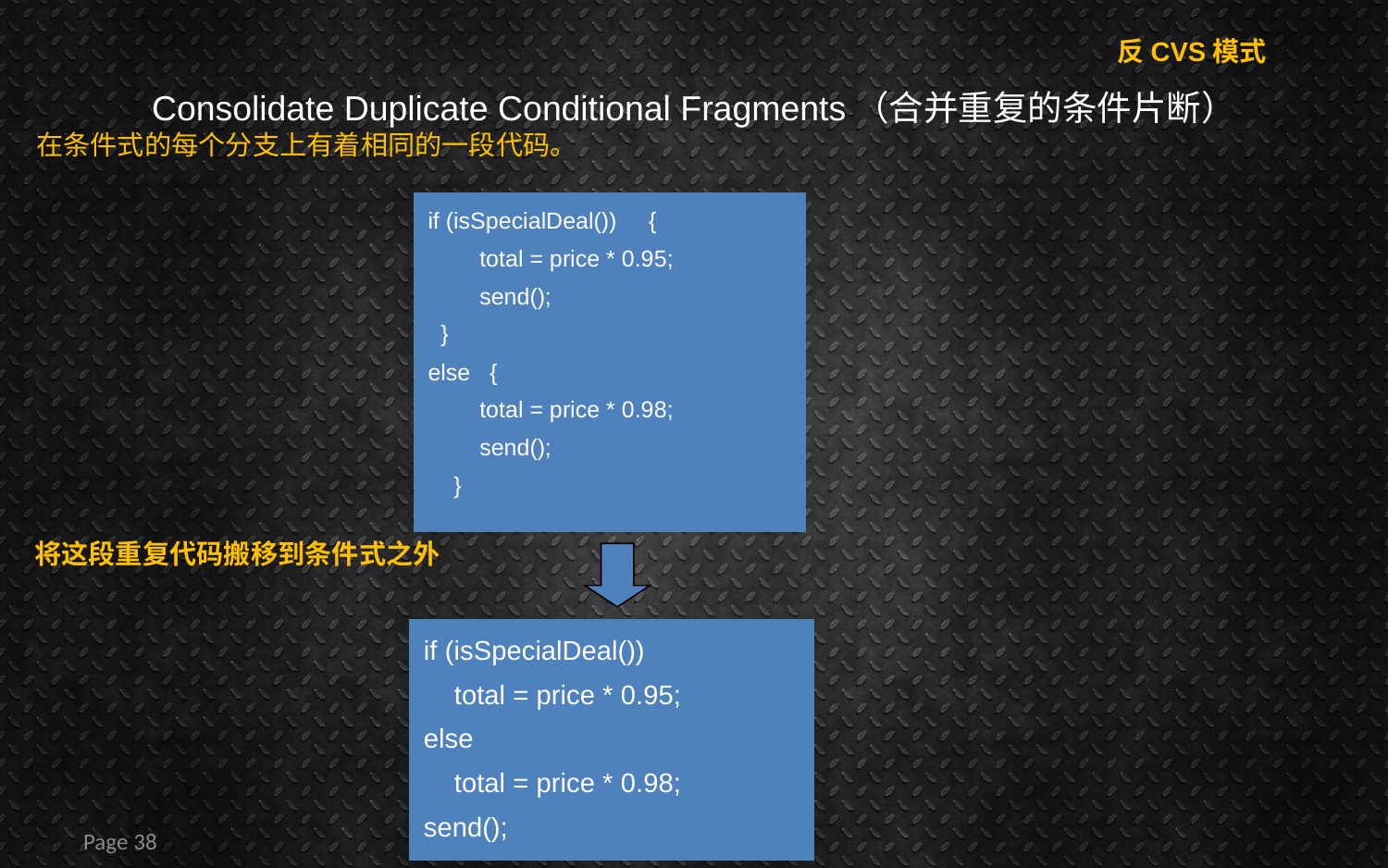

反CVS模式
# Consolidate Duplicate Conditional Fragments（合并重复的条件片断）
在条件式的每个分支上有着相同的一段代码。
if (isSpecialDeal())     {
        total = price * 0.95;
        send();
  }
else   {
        total = price * 0.98;
        send();
    }
将这段重复代码搬移到条件式之外

if (isSpecialDeal())
    total = price * 0.95;
else
    total = price * 0.98;
send();

Page 38